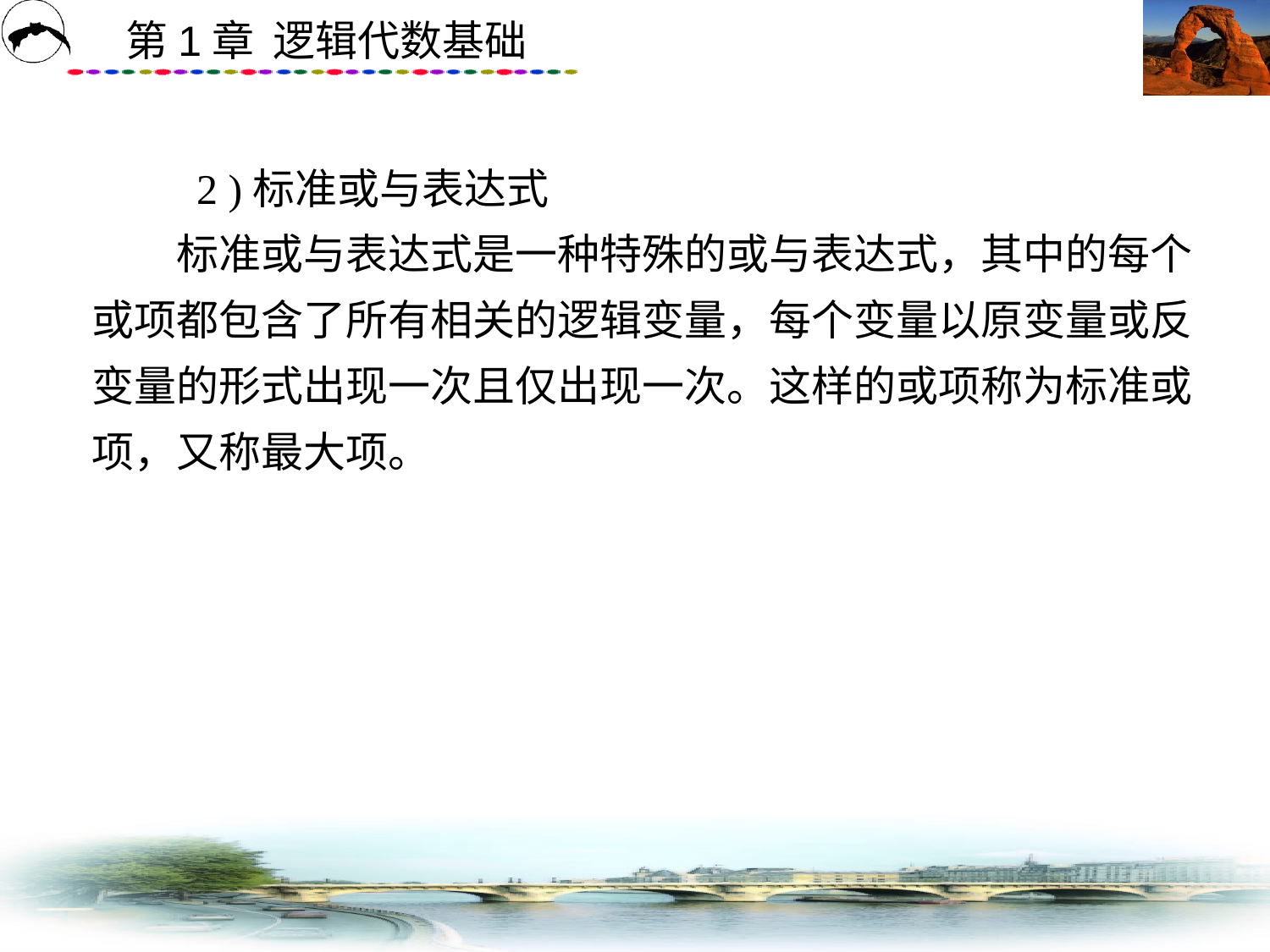

# 2 )标准或与表达式 　　标准或与表达式是一种特殊的或与表达式，其中的每个或项都包含了所有相关的逻辑变量，每个变量以原变量或反变量的形式出现一次且仅出现一次。这样的或项称为标准或 项，又称最大项。